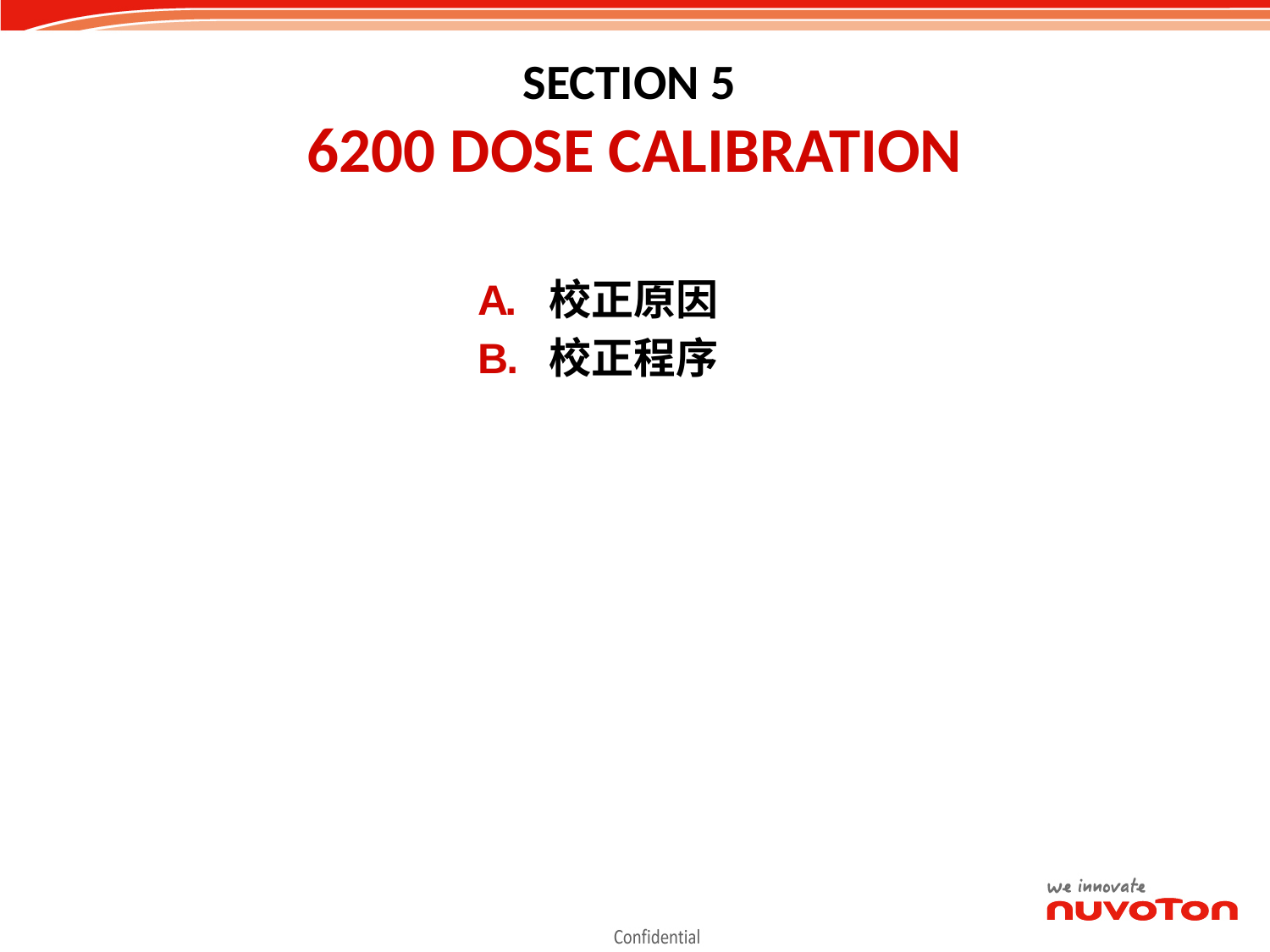

# SECTION 5 6200 DOSE CALIBRATION
校正原因
校正程序